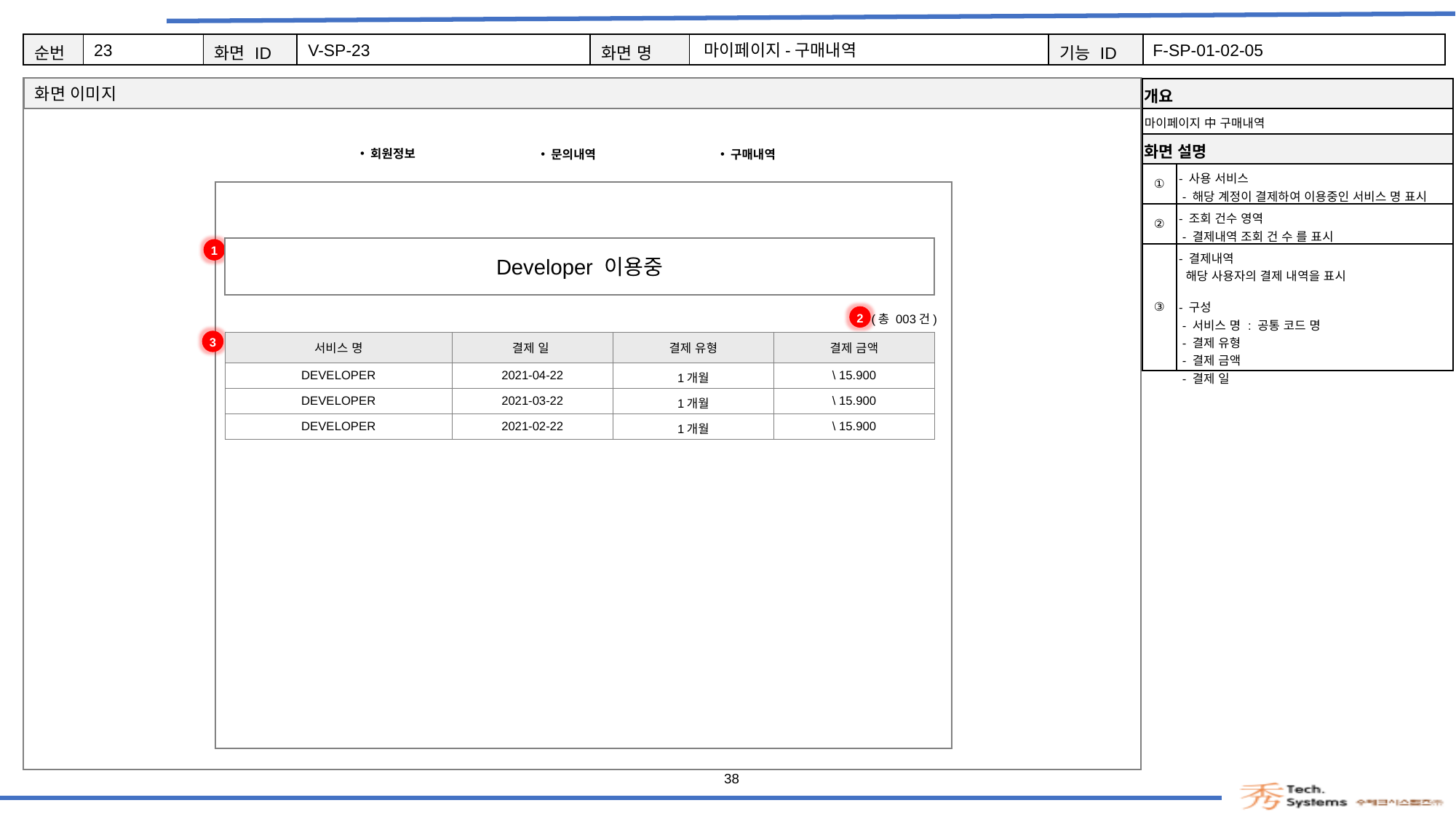

23
V-SP-23
마이페이지-구매내역
F-SP-01-02-05
| 개요 |  |
| --- | --- |
| 마이페이지 中 구매내역 |  |
| 화면 설명 | Description |
| ① | - 사용 서비스 - 해당 계정이 결제하여 이용중인 서비스 명 표시 |
| ② | - 조회 건수 영역 - 결제내역 조회 건 수 를 표시 |
| ③ | - 결제내역 해당 사용자의 결제 내역을 표시 - 구성 - 서비스 명 : 공통 코드 명 - 결제 유형 - 결제 금액 - 결제 일 |
회원정보
문의내역
구매내역

1

Developer 이용중
2

(총 003건)
3

| 서비스 명 | 결제 일 | 결제 유형 | 결제 금액 |
| --- | --- | --- | --- |
| DEVELOPER | 2021-04-22 | 1개월 | \ 15.900 |
| DEVELOPER | 2021-03-22 | 1개월 | \ 15.900 |
| DEVELOPER | 2021-02-22 | 1개월 | \ 15.900 |